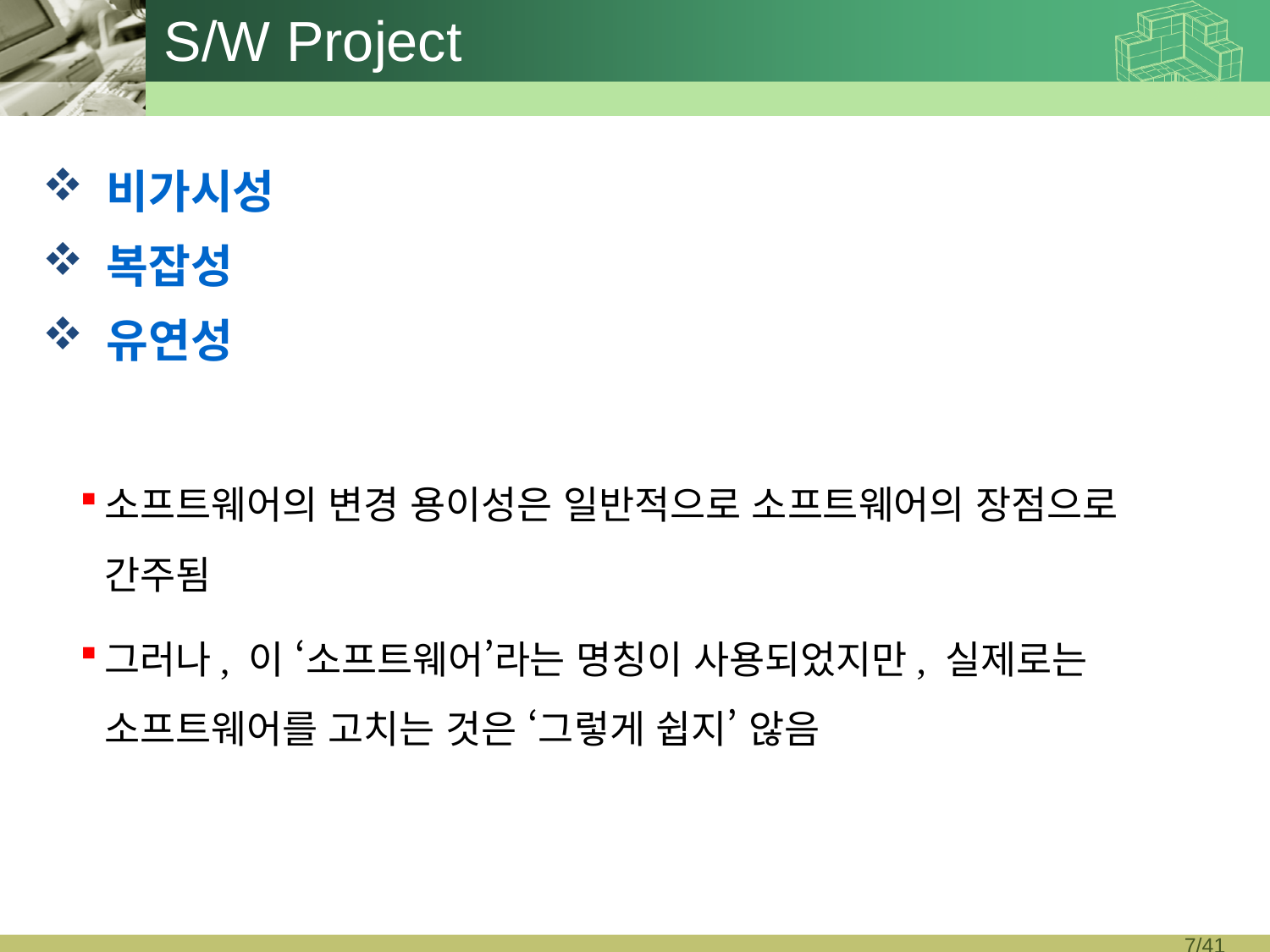

# S/W Project
비가시성
복잡성
유연성

소프트웨어의 변경 용이성은 일반적으로 소프트웨어의 장점으로 간주됨
그러나, 이 ‘소프트웨어’라는 명칭이 사용되었지만, 실제로는 소프트웨어를 고치는 것은 ‘그렇게 쉽지’ 않음